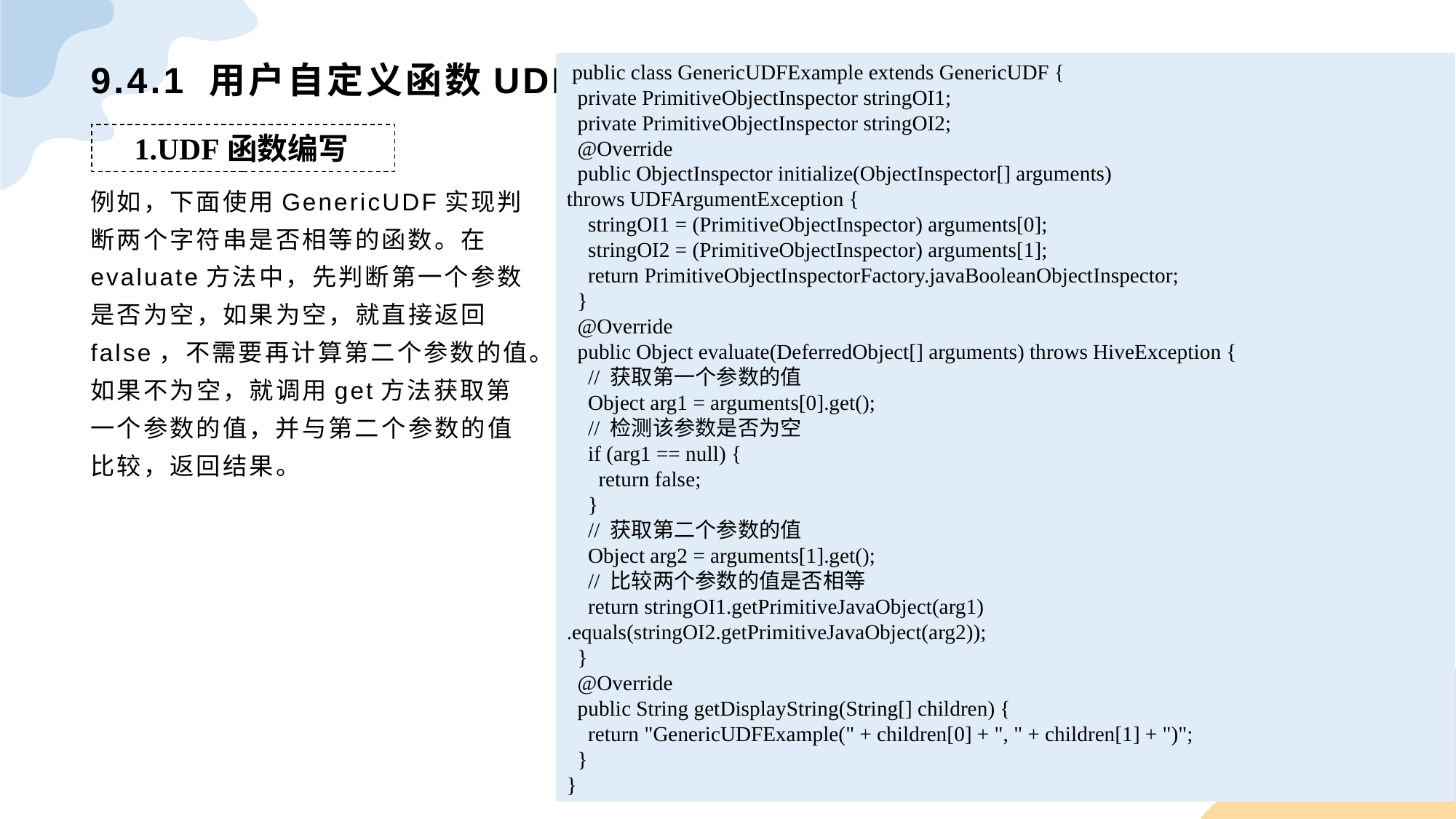

public class GenericUDFExample extends GenericUDF {  private PrimitiveObjectInspector stringOI1;  private PrimitiveObjectInspector stringOI2;  @Override  public ObjectInspector initialize(ObjectInspector[] arguments) throws UDFArgumentException {    stringOI1 = (PrimitiveObjectInspector) arguments[0];    stringOI2 = (PrimitiveObjectInspector) arguments[1];    return PrimitiveObjectInspectorFactory.javaBooleanObjectInspector;  }  @Override  public Object evaluate(DeferredObject[] arguments) throws HiveException {    // 获取第一个参数的值    Object arg1 = arguments[0].get();    // 检测该参数是否为空    if (arg1 == null) {      return false;    }    // 获取第二个参数的值    Object arg2 = arguments[1].get();    // 比较两个参数的值是否相等    return stringOI1.getPrimitiveJavaObject(arg1).equals(stringOI2.getPrimitiveJavaObject(arg2));  }  @Override  public String getDisplayString(String[] children) {    return "GenericUDFExample(" + children[0] + ", " + children[1] + ")";  }}
# 9.4.1 用户自定义函数UDF
1.UDF函数编写
例如，下面使用GenericUDF实现判断两个字符串是否相等的函数。在evaluate方法中，先判断第一个参数是否为空，如果为空，就直接返回false，不需要再计算第二个参数的值。如果不为空，就调用get方法获取第一个参数的值，并与第二个参数的值比较，返回结果。